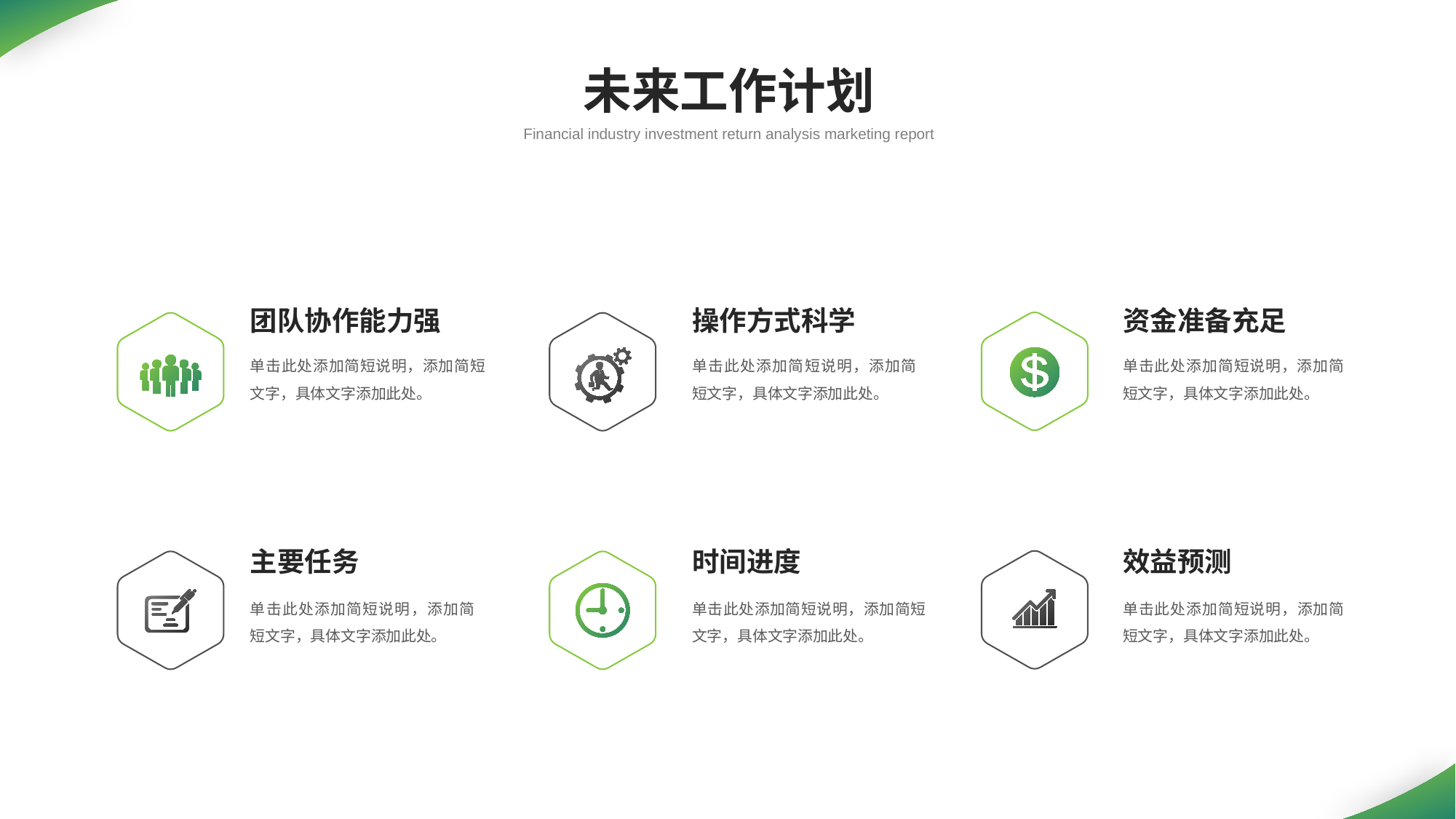

未来工作计划
Financial industry investment return analysis marketing report
团队协作能力强
操作方式科学
资金准备充足

单击此处添加简短说明，添加简短文字，具体文字添加此处。
单击此处添加简短说明，添加简短文字，具体文字添加此处。
单击此处添加简短说明，添加简短文字，具体文字添加此处。

主要任务
时间进度
效益预测

单击此处添加简短说明，添加简短文字，具体文字添加此处。
单击此处添加简短说明，添加简短文字，具体文字添加此处。
单击此处添加简短说明，添加简短文字，具体文字添加此处。